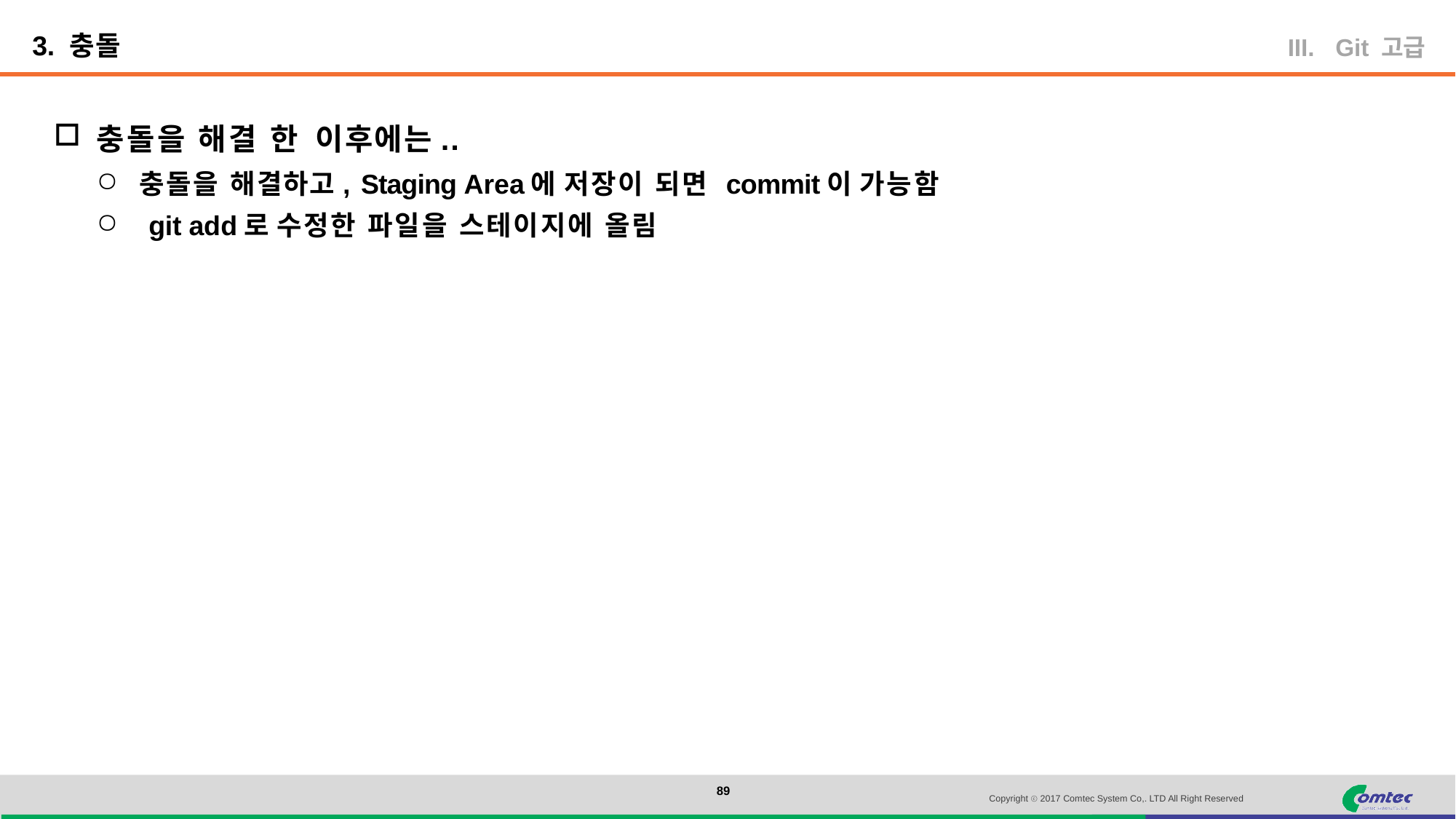

3. 충돌
Git 고급
충돌을 해결 한 이후에는..
충돌을 해결하고, Staging Area에 저장이 되면 commit이 가능함
git add로 수정한 파일을 스테이지에 올림